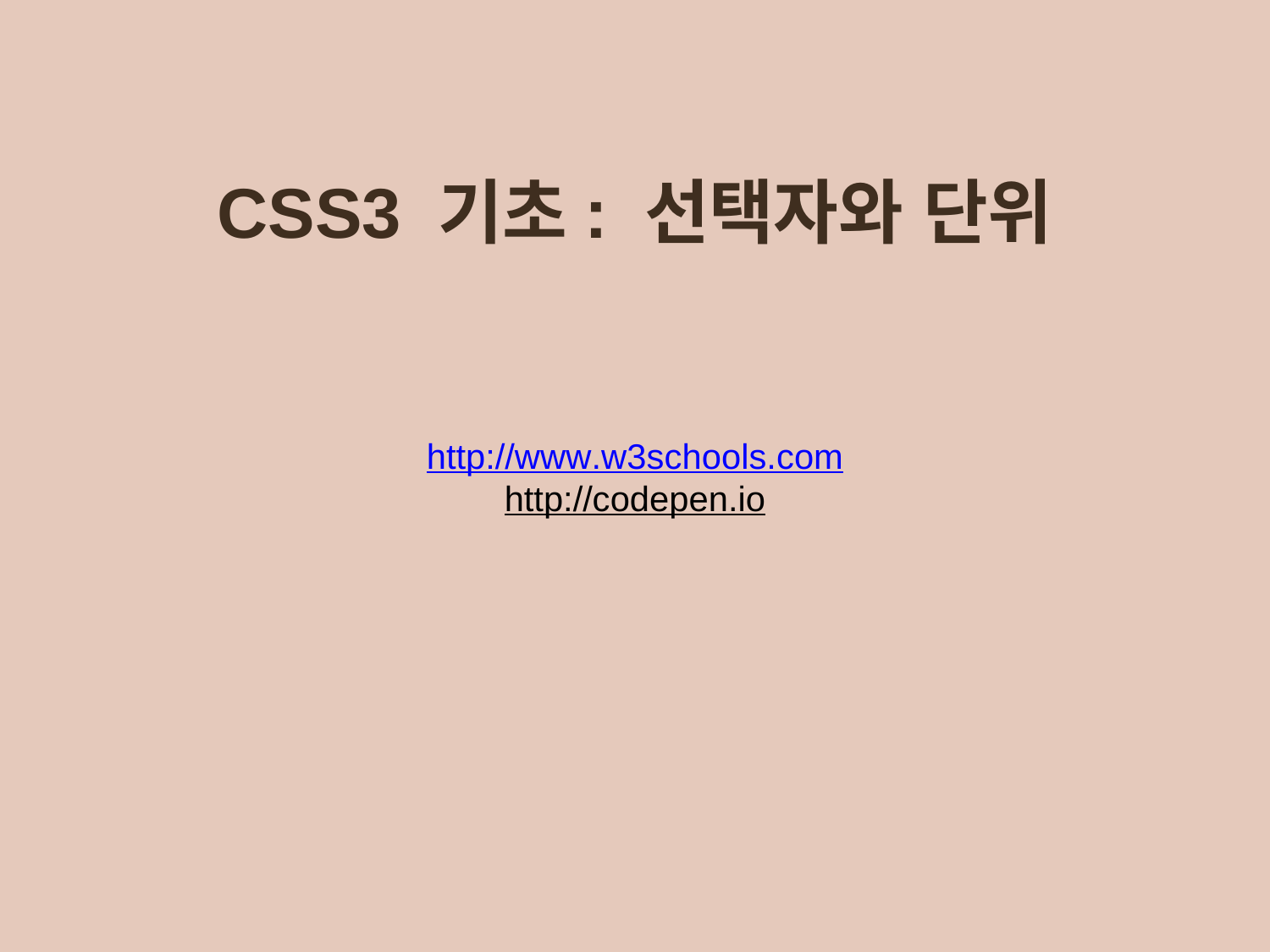

# CSS3 기초: 선택자와 단위
http://www.w3schools.com
http://codepen.io